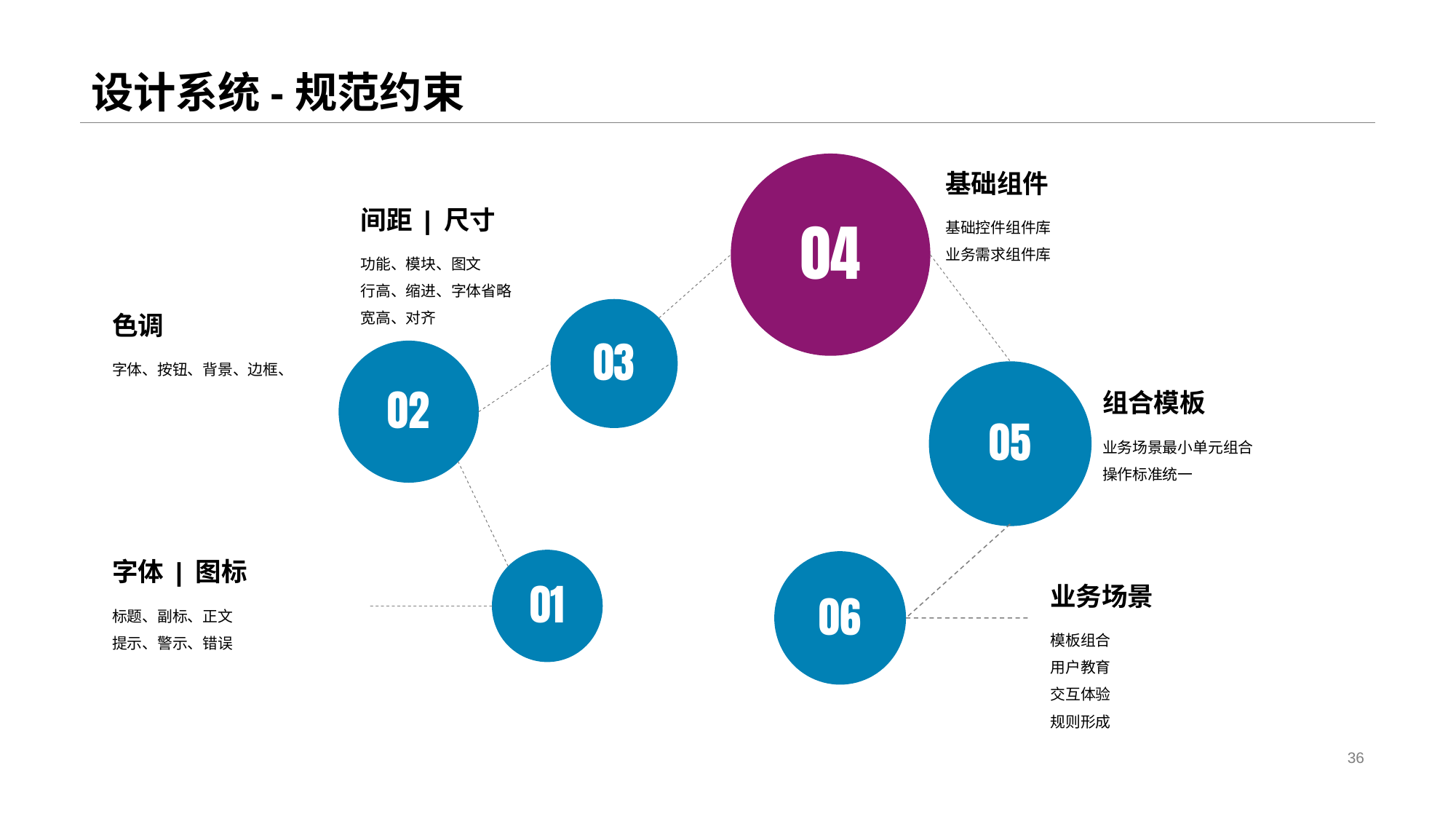

# 设计系统-规范约束
04
基础组件
间距 | 尺寸
基础控件组件库
业务需求组件库
功能、模块、图文
行高、缩进、字体省略
宽高、对齐
03
色调
02
字体、按钮、背景、边框、
05
组合模板
业务场景最小单元组合
操作标准统一
01
字体 | 图标
06
业务场景
标题、副标、正文
提示、警示、错误
模板组合
用户教育
交互体验
规则形成
36